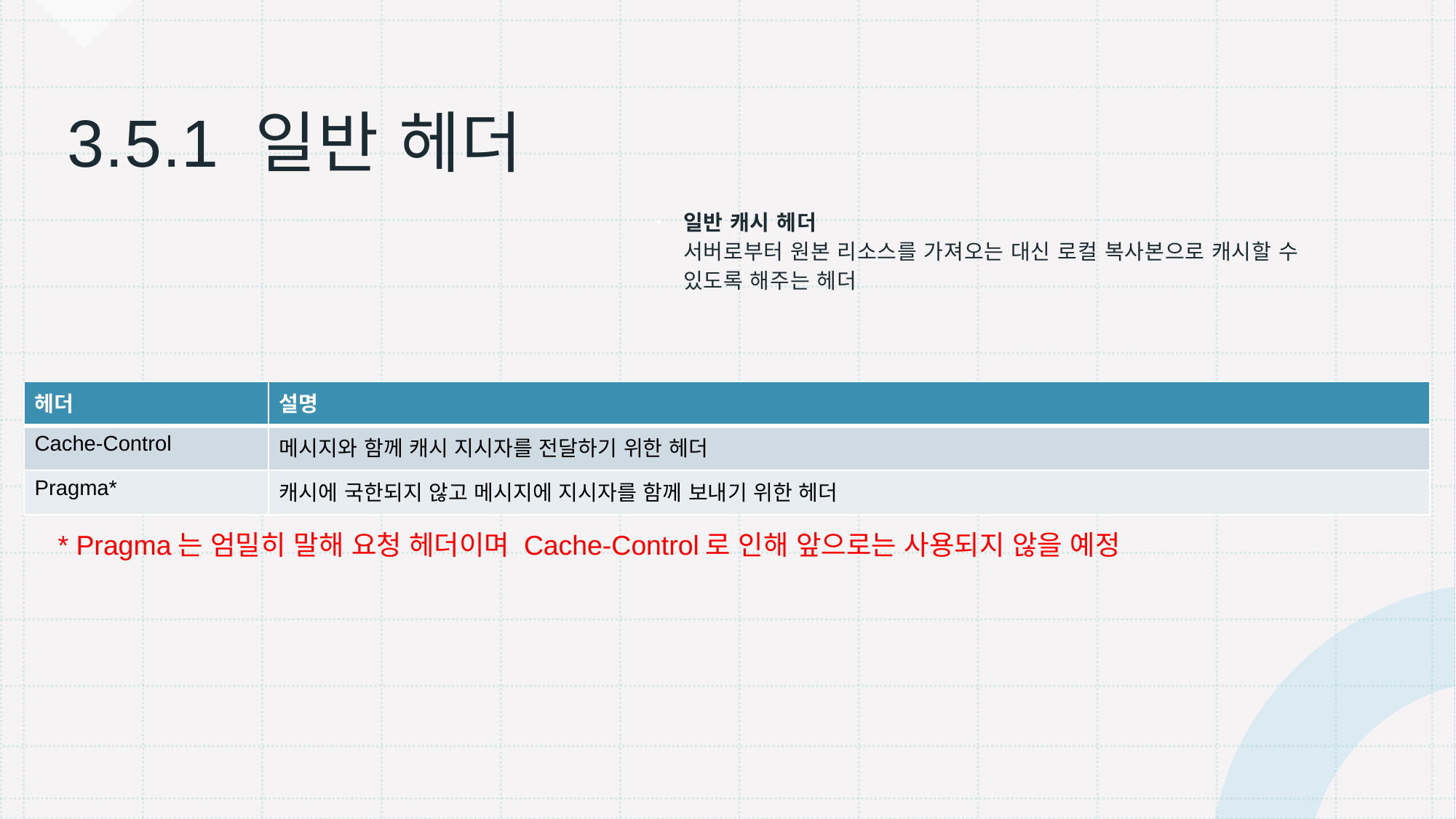

# 3.5.1 일반 헤더
일반 캐시 헤더
서버로부터 원본 리소스를 가져오는 대신 로컬 복사본으로 캐시할 수 있도록 해주는 헤더

| 헤더 | 설명 |
| --- | --- |
| Cache-Control | 메시지와 함께 캐시 지시자를 전달하기 위한 헤더 |
| Pragma\* | 캐시에 국한되지 않고 메시지에 지시자를 함께 보내기 위한 헤더 |
* Pragma는 엄밀히 말해 요청 헤더이며 Cache-Control로 인해 앞으로는 사용되지 않을 예정